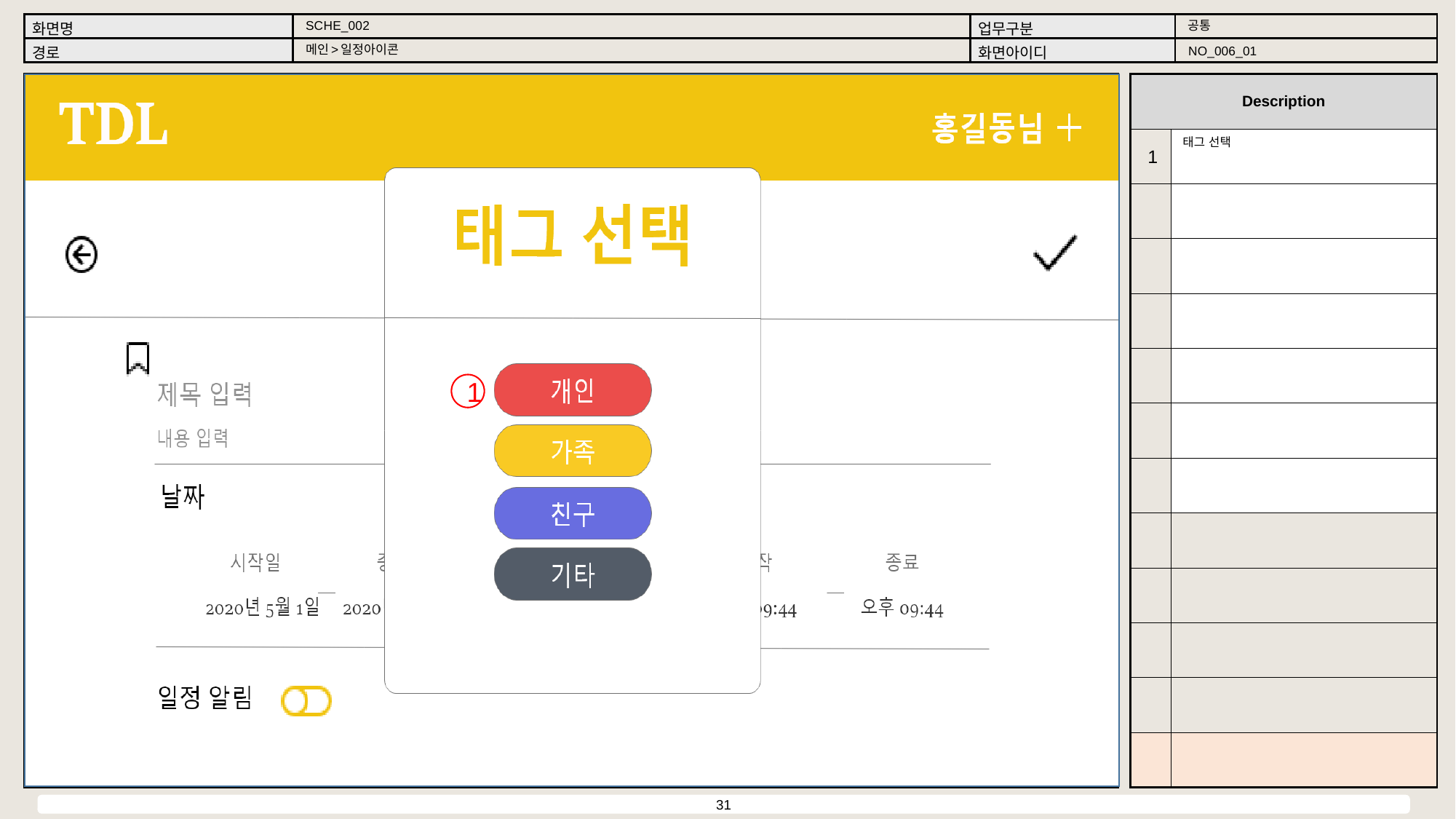

공통
SCHE_002
메인>일정아이콘
NO_006_01

태그 선택
1
1